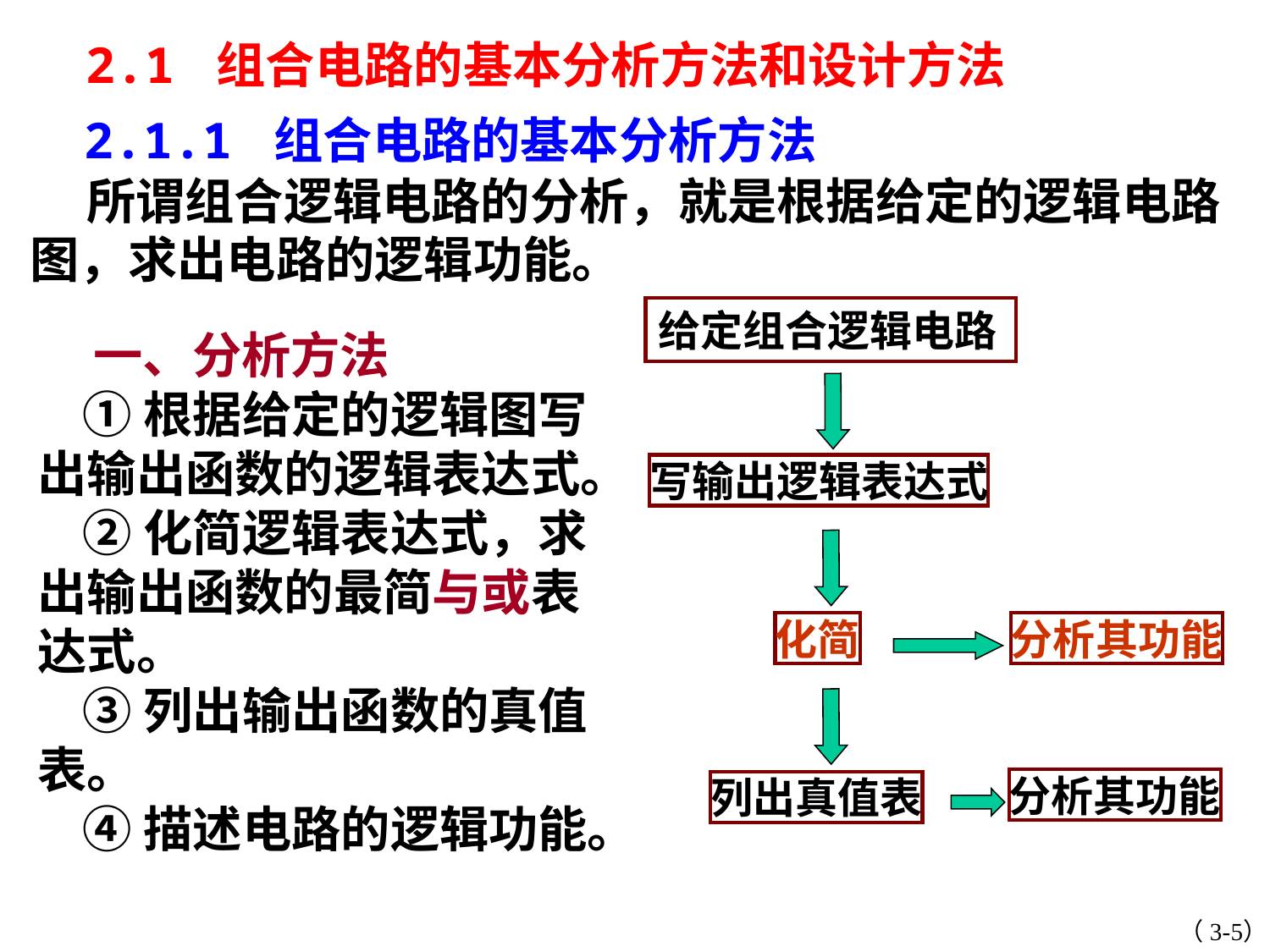

2.1 组合电路的基本分析方法和设计方法
 2.1.1 组合电路的基本分析方法
    所谓组合逻辑电路的分析，就是根据给定的逻辑电路图，求出电路的逻辑功能。
给定组合逻辑电路
    一、分析方法
    ①根据给定的逻辑图写出输出函数的逻辑表达式。
    ②化简逻辑表达式，求出输出函数的最简与或表达式。
    ③列出输出函数的真值表。
    ④描述电路的逻辑功能。

写输出逻辑表达式

化简
分析其功能

分析其功能
列出真值表

（3-5）